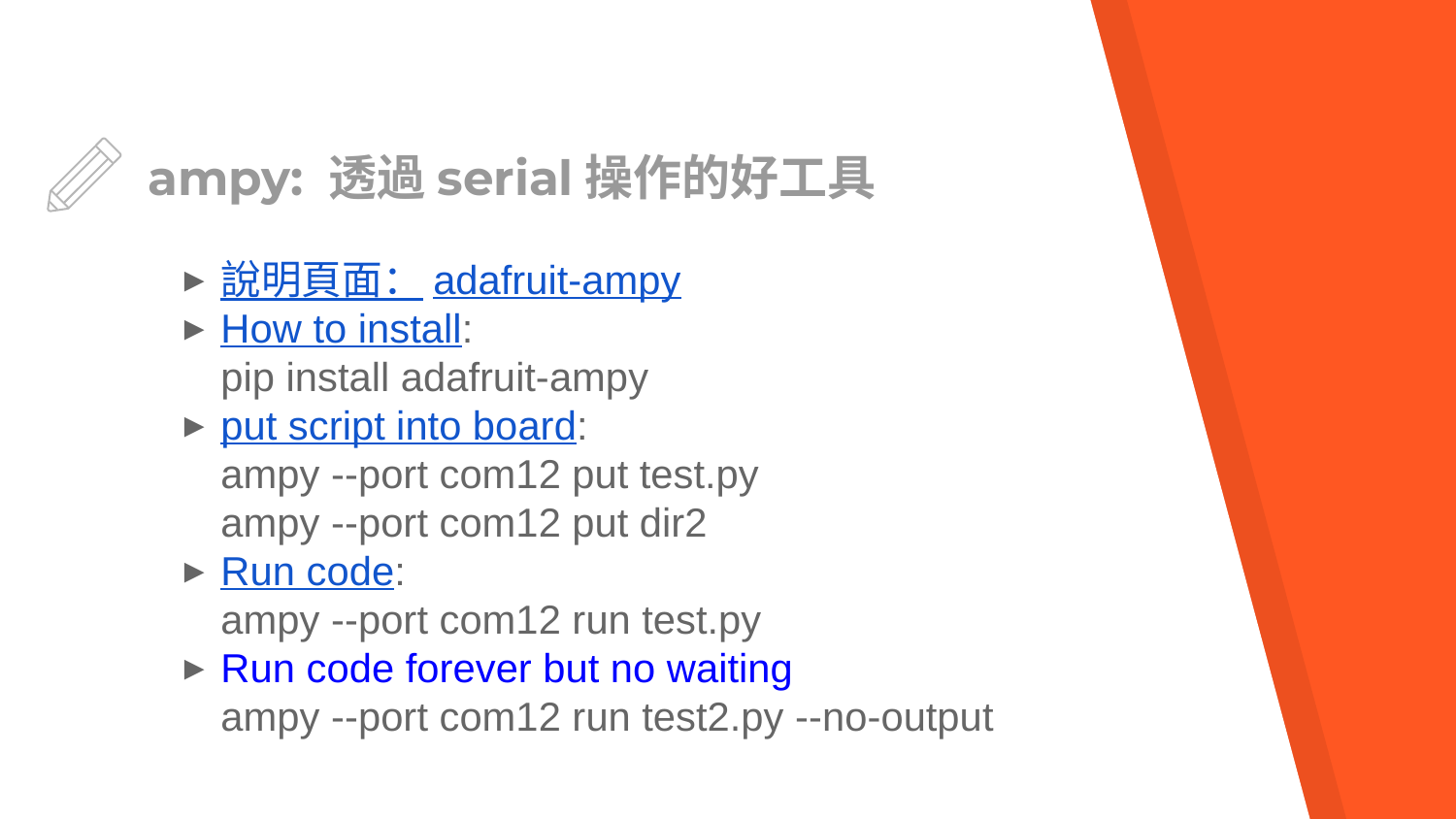

# ampy: 透過serial操作的好工具
說明頁面：adafruit-ampy
How to install:
pip install adafruit-ampy
put script into board:
ampy --port com12 put test.py
ampy --port com12 put dir2
Run code:
ampy --port com12 run test.py
Run code forever but no waiting
ampy --port com12 run test2.py --no-output